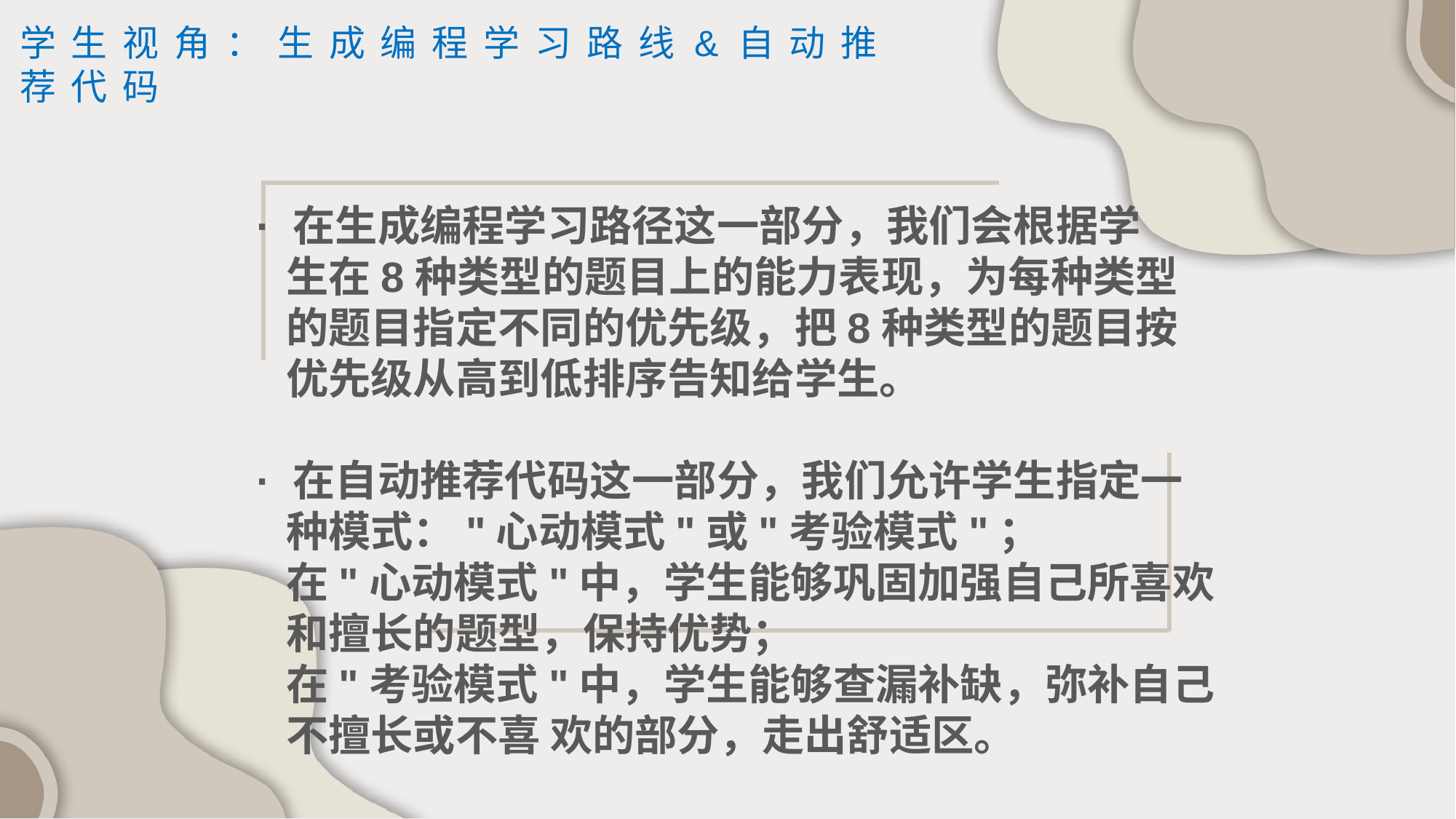

学生视角：生成编程学习路线&自动推荐代码
· 在生成编程学习路径这一部分，我们会根据学
  生在8种类型的题目上的能力表现，为每种类型
  的题目指定不同的优先级，把8种类型的题目按
  优先级从高到低排序告知给学生。

· 在自动推荐代码这一部分，我们允许学生指定一
  种模式："心动模式"或"考验模式"；
  在"心动模式"中，学生能够巩固加强自己所喜欢
  和擅长的题型，保持优势；
  在"考验模式"中，学生能够查漏补缺，弥补自己
  不擅长或不喜 欢的部分，走出舒适区。